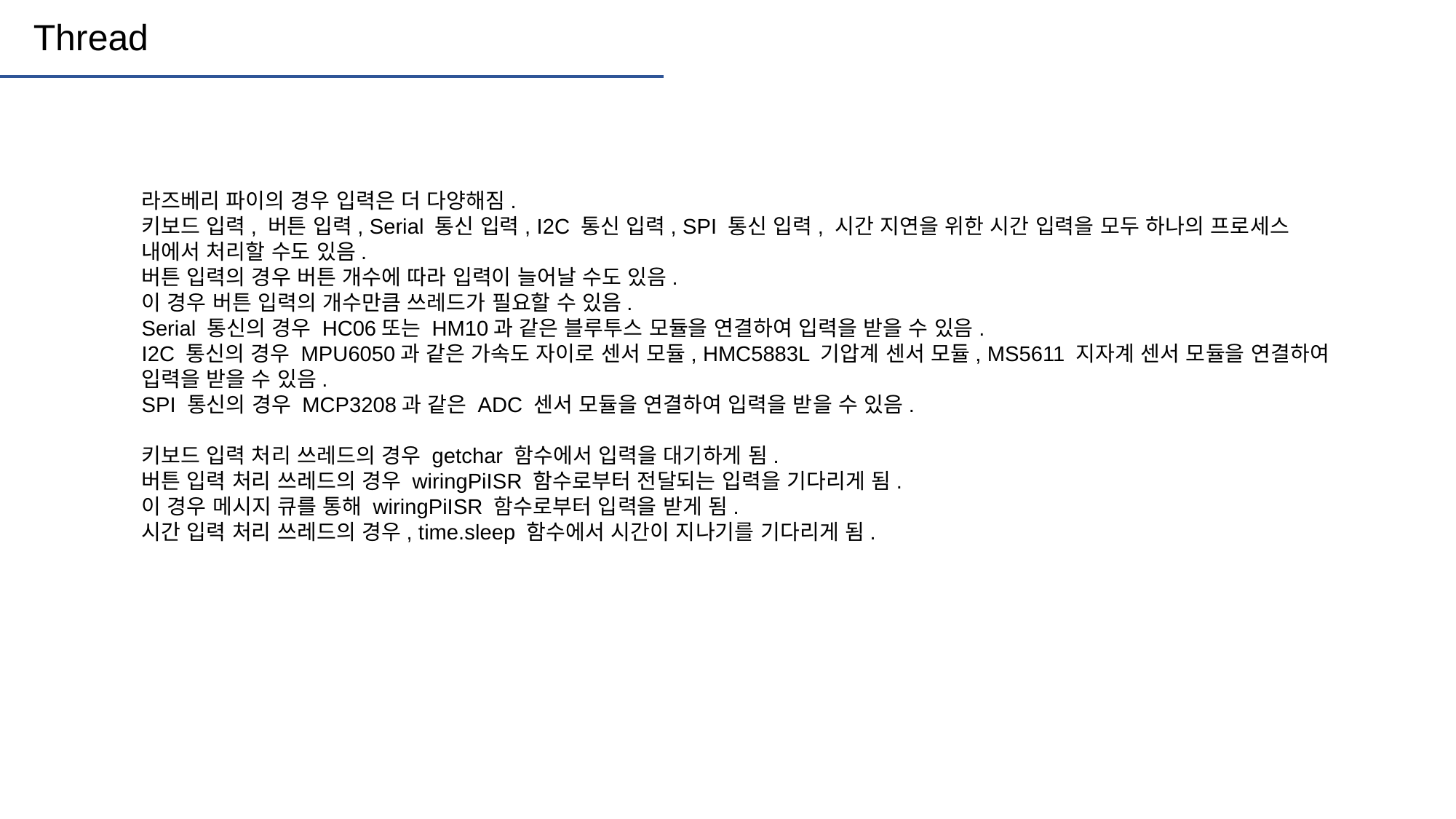

Thread
라즈베리 파이의 경우 입력은 더 다양해짐.
키보드 입력, 버튼 입력, Serial 통신 입력, I2C 통신 입력, SPI 통신 입력, 시간 지연을 위한 시간 입력을 모두 하나의 프로세스 내에서 처리할 수도 있음.
버튼 입력의 경우 버튼 개수에 따라 입력이 늘어날 수도 있음.
이 경우 버튼 입력의 개수만큼 쓰레드가 필요할 수 있음.
Serial 통신의 경우 HC06또는 HM10과 같은 블루투스 모듈을 연결하여 입력을 받을 수 있음.
I2C 통신의 경우 MPU6050과 같은 가속도 자이로 센서 모듈, HMC5883L 기압계 센서 모듈, MS5611 지자계 센서 모듈을 연결하여 입력을 받을 수 있음.
SPI 통신의 경우 MCP3208과 같은 ADC 센서 모듈을 연결하여 입력을 받을 수 있음.

키보드 입력 처리 쓰레드의 경우 getchar 함수에서 입력을 대기하게 됨.
버튼 입력 처리 쓰레드의 경우 wiringPiISR 함수로부터 전달되는 입력을 기다리게 됨.
이 경우 메시지 큐를 통해 wiringPiISR 함수로부터 입력을 받게 됨.
시간 입력 처리 쓰레드의 경우, time.sleep 함수에서 시간이 지나기를 기다리게 됨.